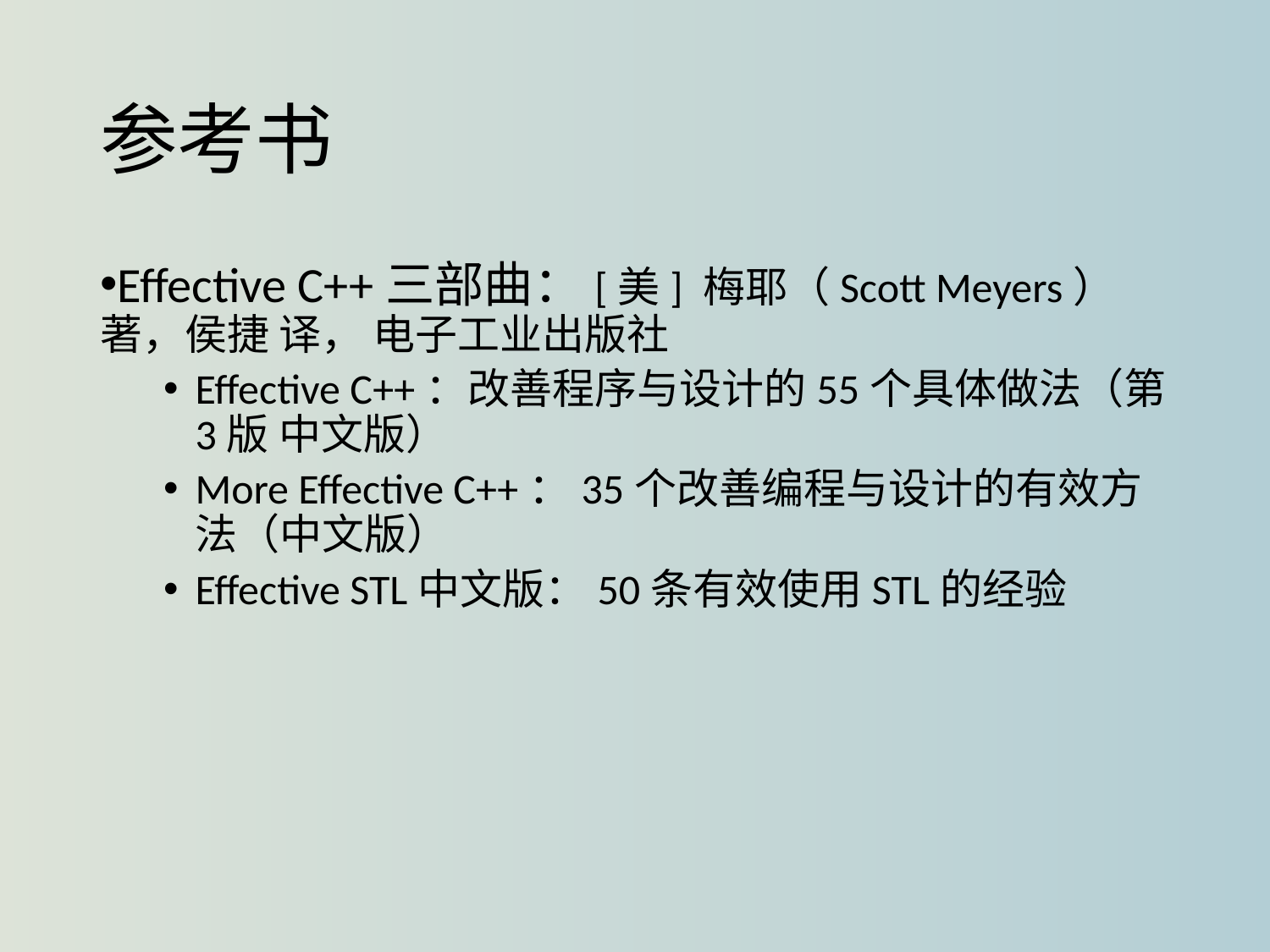

# 参考书
Effective C++三部曲：[美] 梅耶（Scott Meyers） 著，侯捷 译， 电子工业出版社
Effective C++：改善程序与设计的55个具体做法（第3版 中文版）
More Effective C++：35个改善编程与设计的有效方法（中文版）
Effective STL中文版：50条有效使用STL的经验